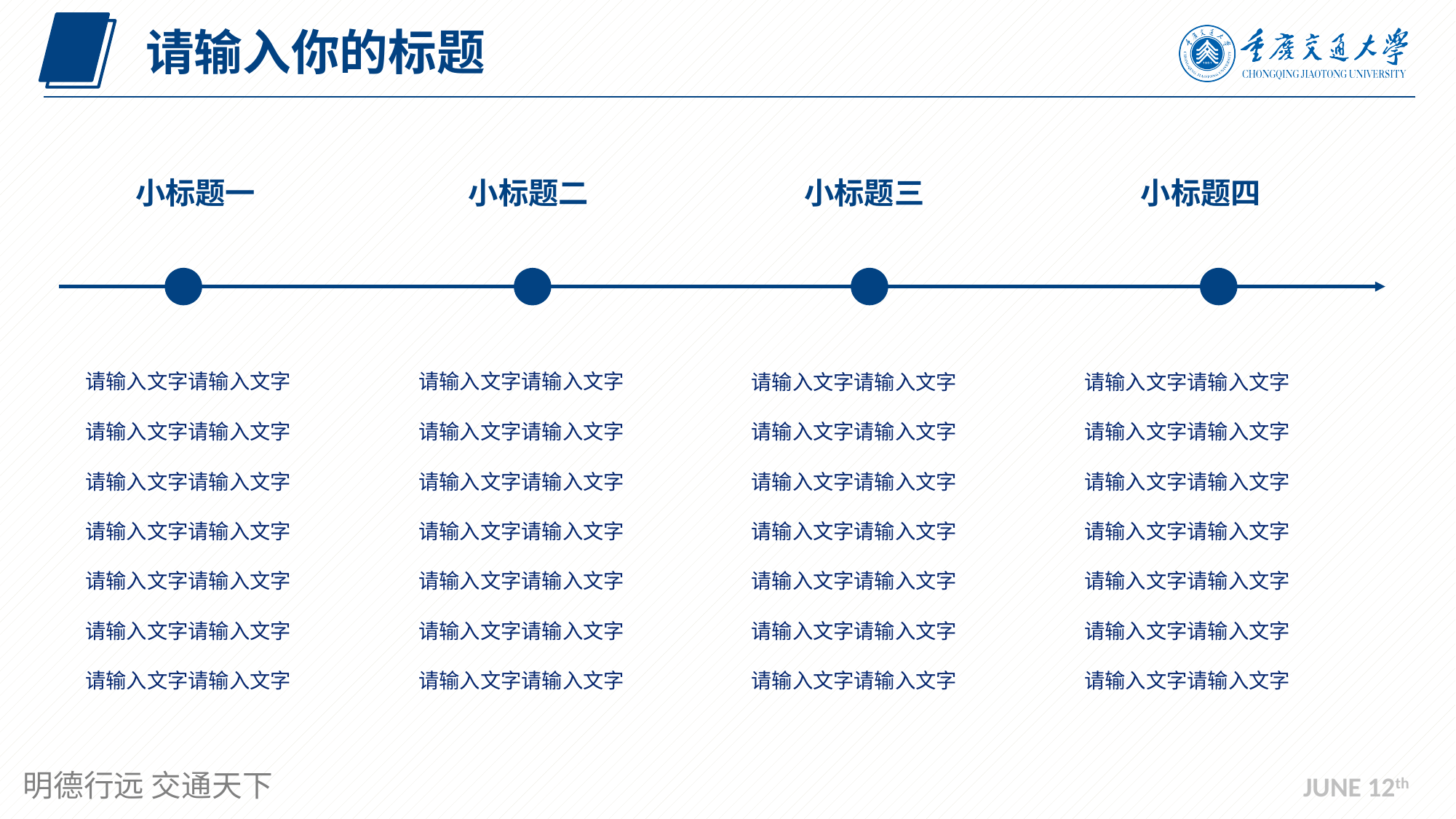

请输入你的标题
小标题一
小标题二
小标题三
小标题四

请输入文字请输入文字
请输入文字请输入文字
请输入文字请输入文字
请输入文字请输入文字
请输入文字请输入文字
请输入文字请输入文字
请输入文字请输入文字
请输入文字请输入文字
请输入文字请输入文字
请输入文字请输入文字
请输入文字请输入文字
请输入文字请输入文字
请输入文字请输入文字
请输入文字请输入文字
请输入文字请输入文字
请输入文字请输入文字
请输入文字请输入文字
请输入文字请输入文字
请输入文字请输入文字
请输入文字请输入文字
请输入文字请输入文字
请输入文字请输入文字
请输入文字请输入文字
请输入文字请输入文字
请输入文字请输入文字
请输入文字请输入文字
请输入文字请输入文字
请输入文字请输入文字
JUNE 12th